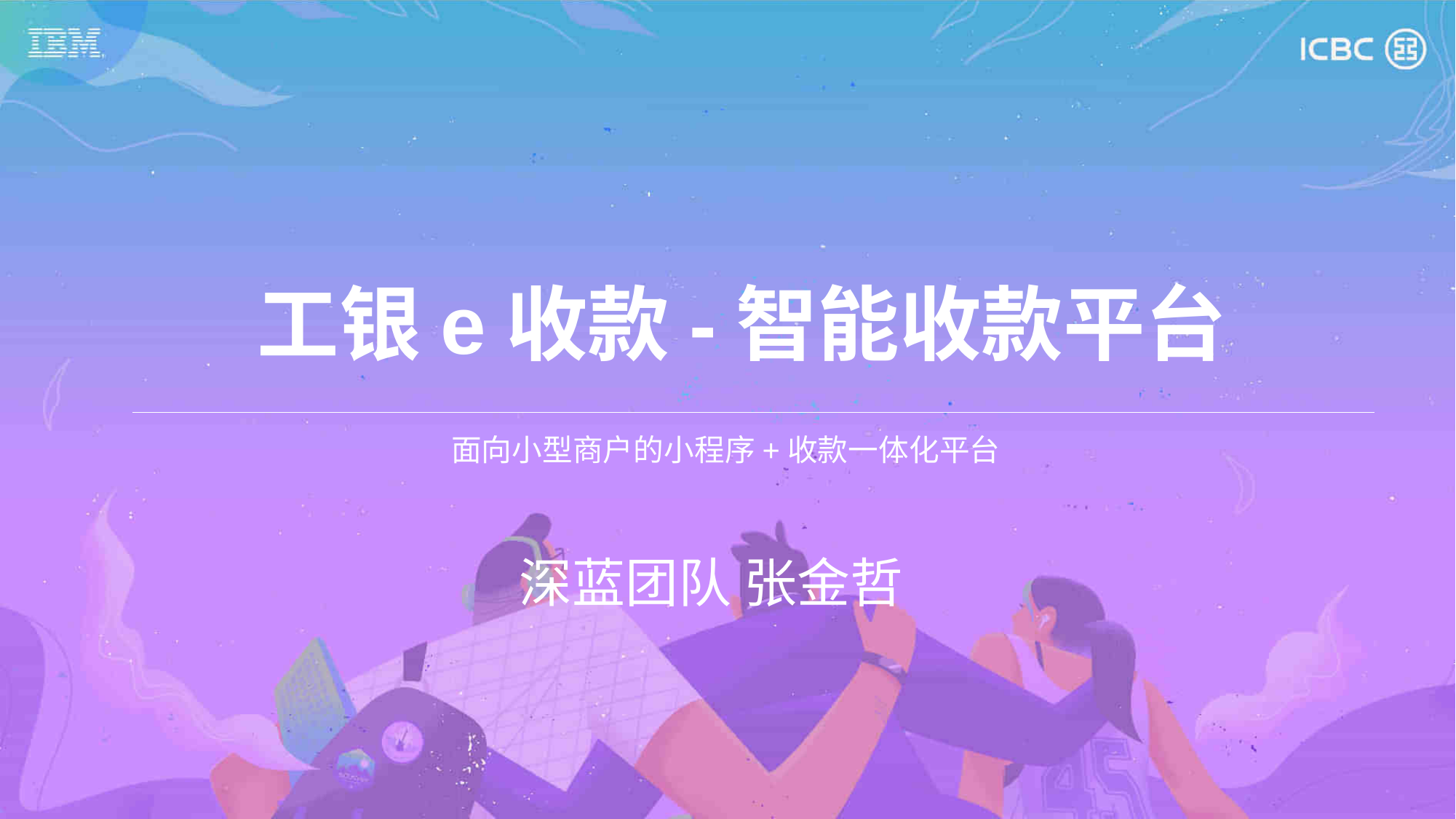

工银e收款-智能收款平台

面向小型商户的小程序+收款一体化平台
深蓝团队 张金哲